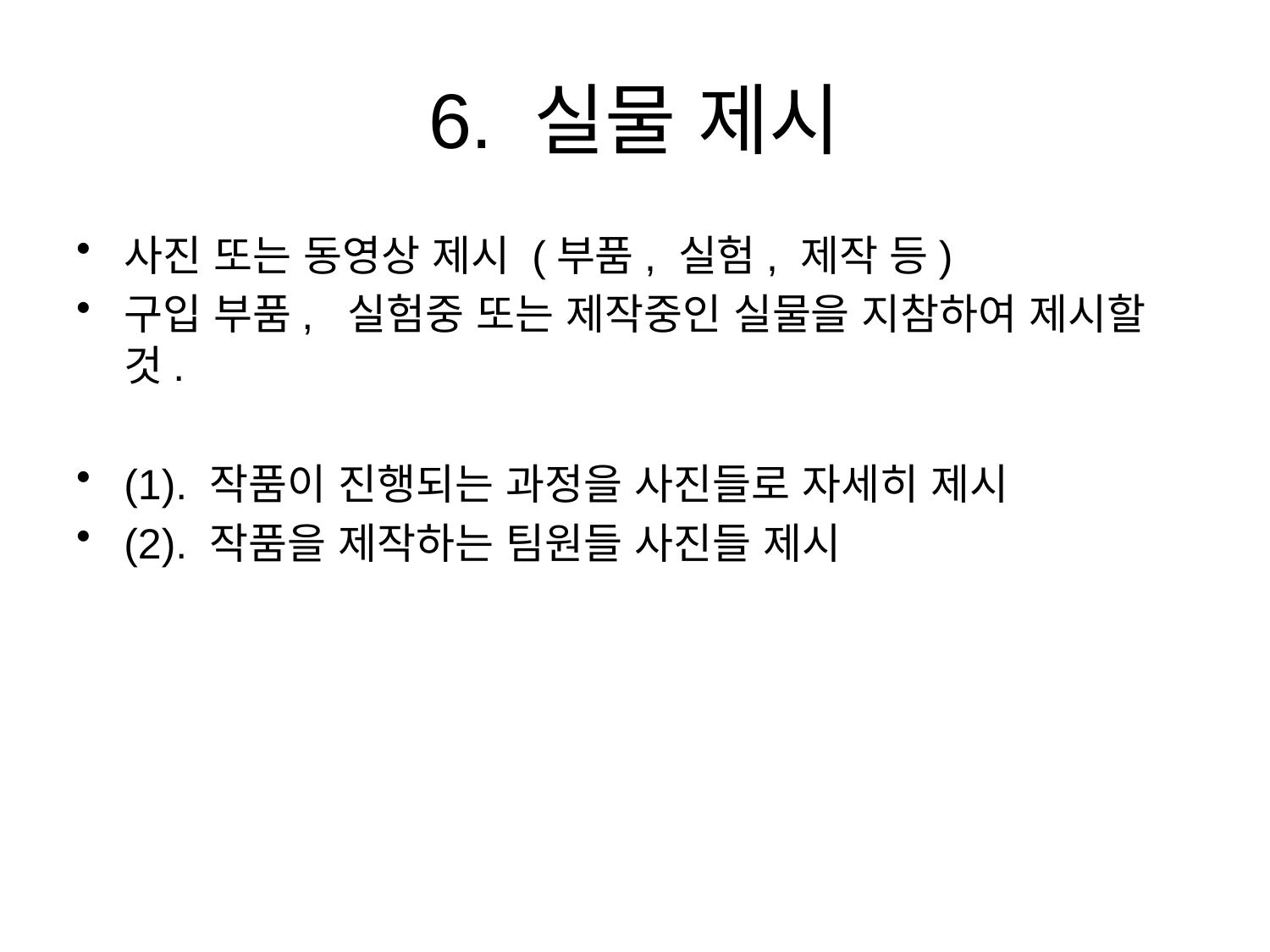

# 6. 실물 제시
사진 또는 동영상 제시 (부품, 실험, 제작 등)
구입 부품,  실험중 또는 제작중인 실물을 지참하여 제시할 것.

(1). 작품이 진행되는 과정을 사진들로 자세히 제시
(2). 작품을 제작하는 팀원들 사진들 제시